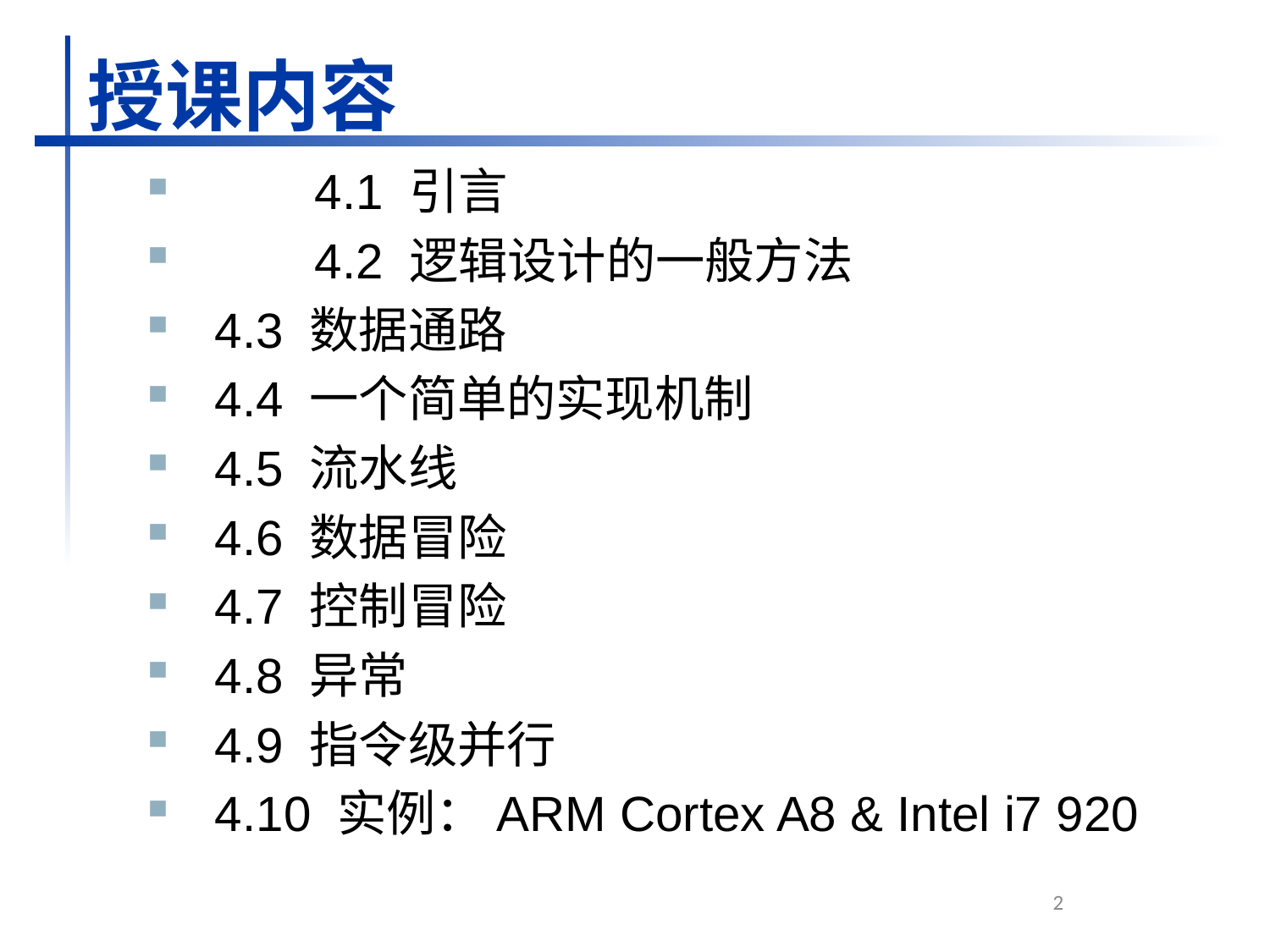

授课内容
	4.1 引言
	4.2 逻辑设计的一般方法
  4.3 数据通路
  4.4 一个简单的实现机制
  4.5 流水线
  4.6 数据冒险
  4.7 控制冒险
  4.8 异常
  4.9 指令级并行
  4.10 实例：ARM Cortex A8 & Intel i7 920
2